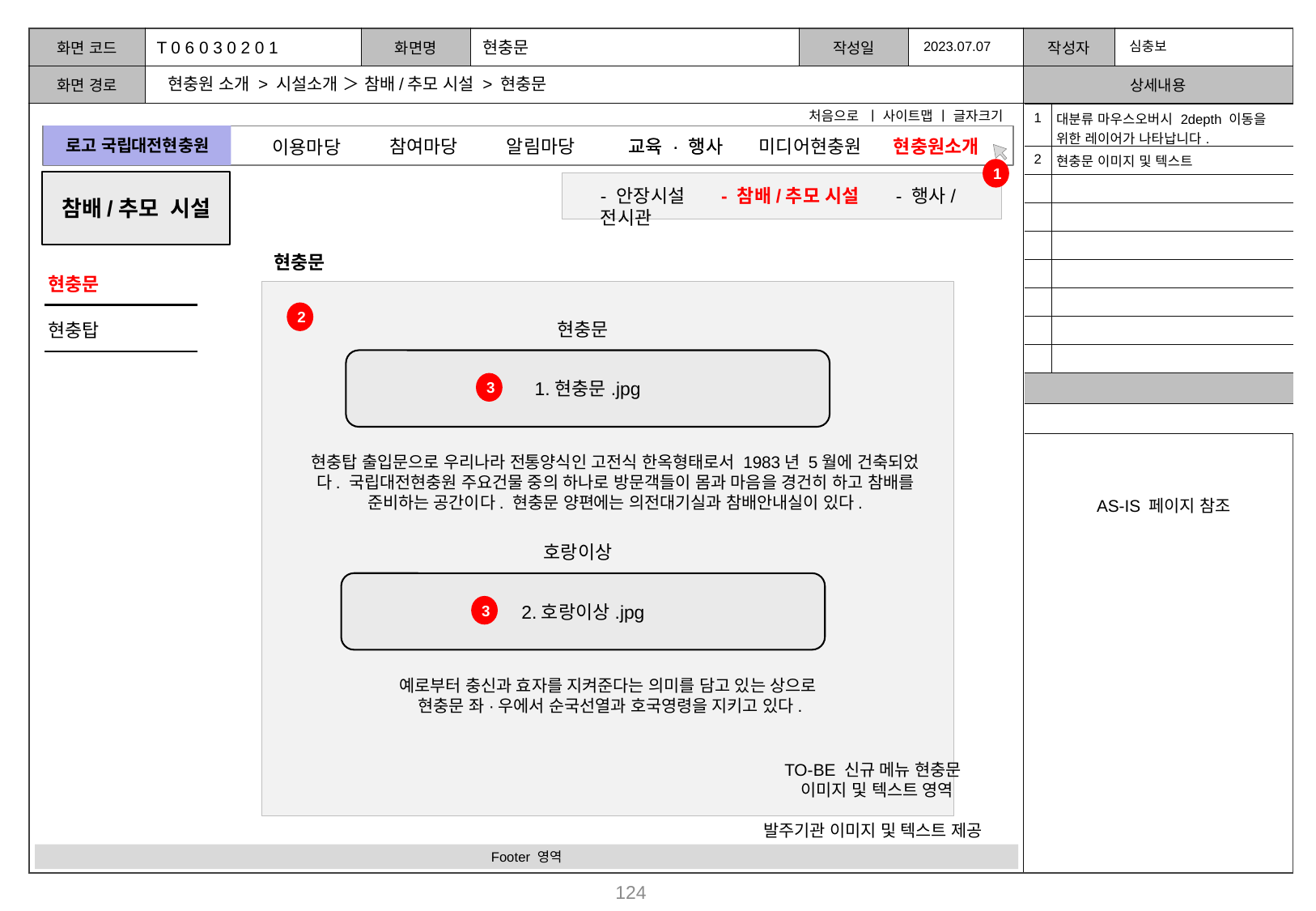

T 0 6 0 3 0 2 0 1
현충문
2023.07.07
심충보
현충원 소개 > 시설소개 ＞ 참배/추모 시설 > 현충문
처음으로  ㅣ 사이트맵 ㅣ 글자크기
| 1 | 대분류 마우스오버시 2depth 이동을 위한 레이어가 나타납니다. |
| --- | --- |
| 2 | 현충문 이미지 및 텍스트 |
|  |  |
|  |  |
|  |  |
|  |  |
|  |  |
|  |  |
|  |  |
|  |  |
|  |  |
로고 국립대전현충원

참여마당
알림마당
미디어현충원
교육 · 행사
교육 · 행사
현충원소개
이용마당

1
참배/추모  시설

- 안장시설      - 참배/추모 시설      - 행사/전시관
현충문
현충문

2
현충문
현충탑
1.현충문.jpg
3
현충탑 출입문으로 우리나라 전통양식인 고전식 한옥형태로서 1983년 5월에 건축되었다. 국립대전현충원 주요건물 중의 하나로 방문객들이 몸과 마음을 경건히 하고 참배를 준비하는 공간이다. 현충문 양편에는 의전대기실과 참배안내실이 있다.
AS-IS 페이지 참조

호랑이상
2.호랑이상.jpg
3
예로부터 충신과 효자를 지켜준다는 의미를 담고 있는 상으로
현충문 좌·우에서 순국선열과 호국영령을 지키고 있다.
 TO-BE 신규 메뉴 현충문
 이미지 및 텍스트 영역

발주기관 이미지 및 텍스트 제공
Footer 영역